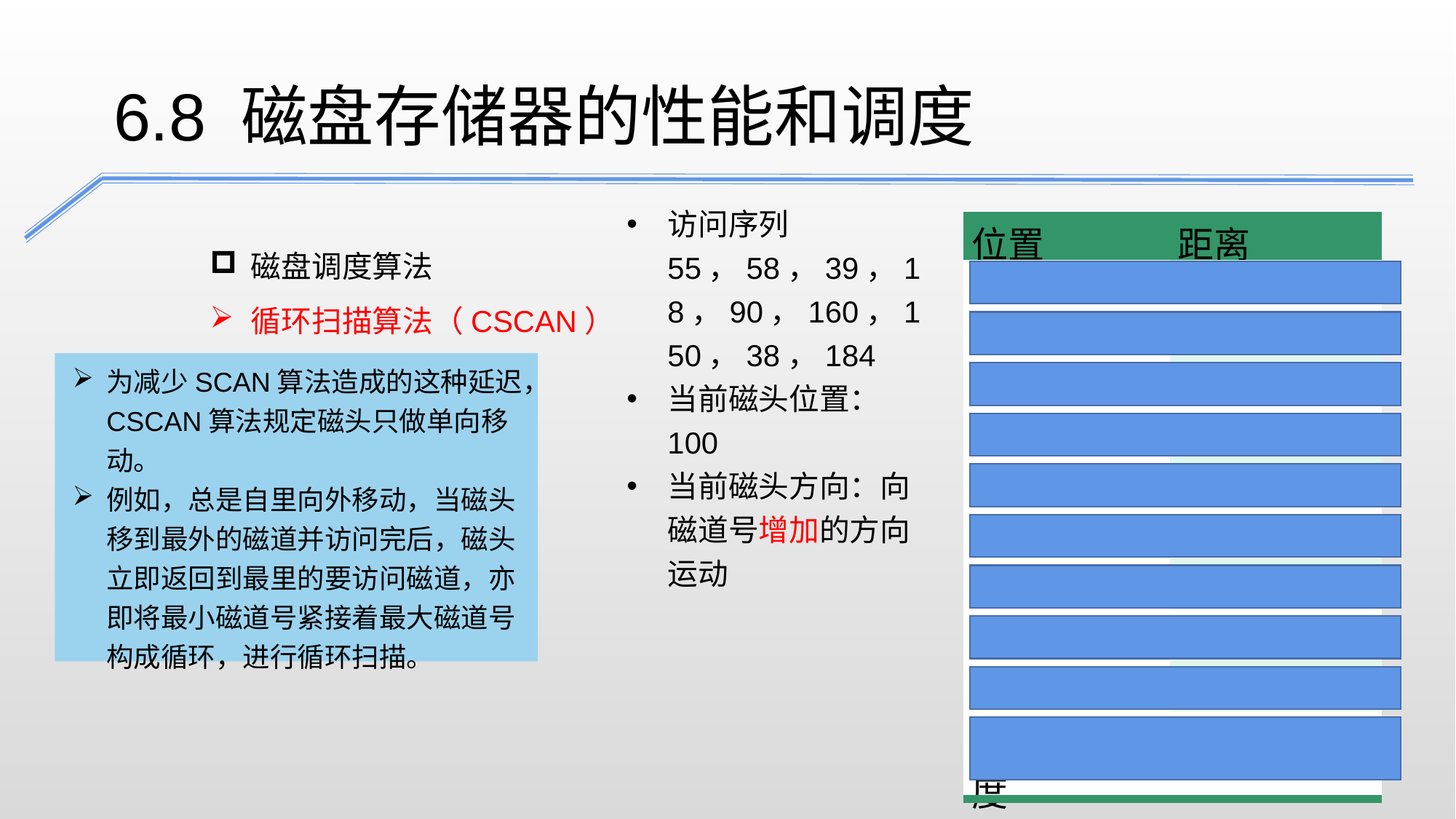

6.8 磁盘存储器的性能和调度
访问序列55，58，39，18，90，160，150，38，184
当前磁头位置：100
当前磁头方向：向磁道号增加的方向运动
| 位置 | 距离 |
| --- | --- |
| 150 | 50 |
| 160 | 10 |
| 184 | 24 |
| 18 | 166 |
| 38 | 20 |
| 39 | 1 |
| 55 | 16 |
| 58 | 3 |
| 90 | 32 |
| 平均寻道长度 | 35.8 |
磁盘调度算法
循环扫描算法（CSCAN）

为减少SCAN算法造成的这种延迟，CSCAN算法规定磁头只做单向移动。
例如，总是自里向外移动，当磁头移到最外的磁道并访问完后，磁头立即返回到最里的要访问磁道，亦即将最小磁道号紧接着最大磁道号构成循环，进行循环扫描。